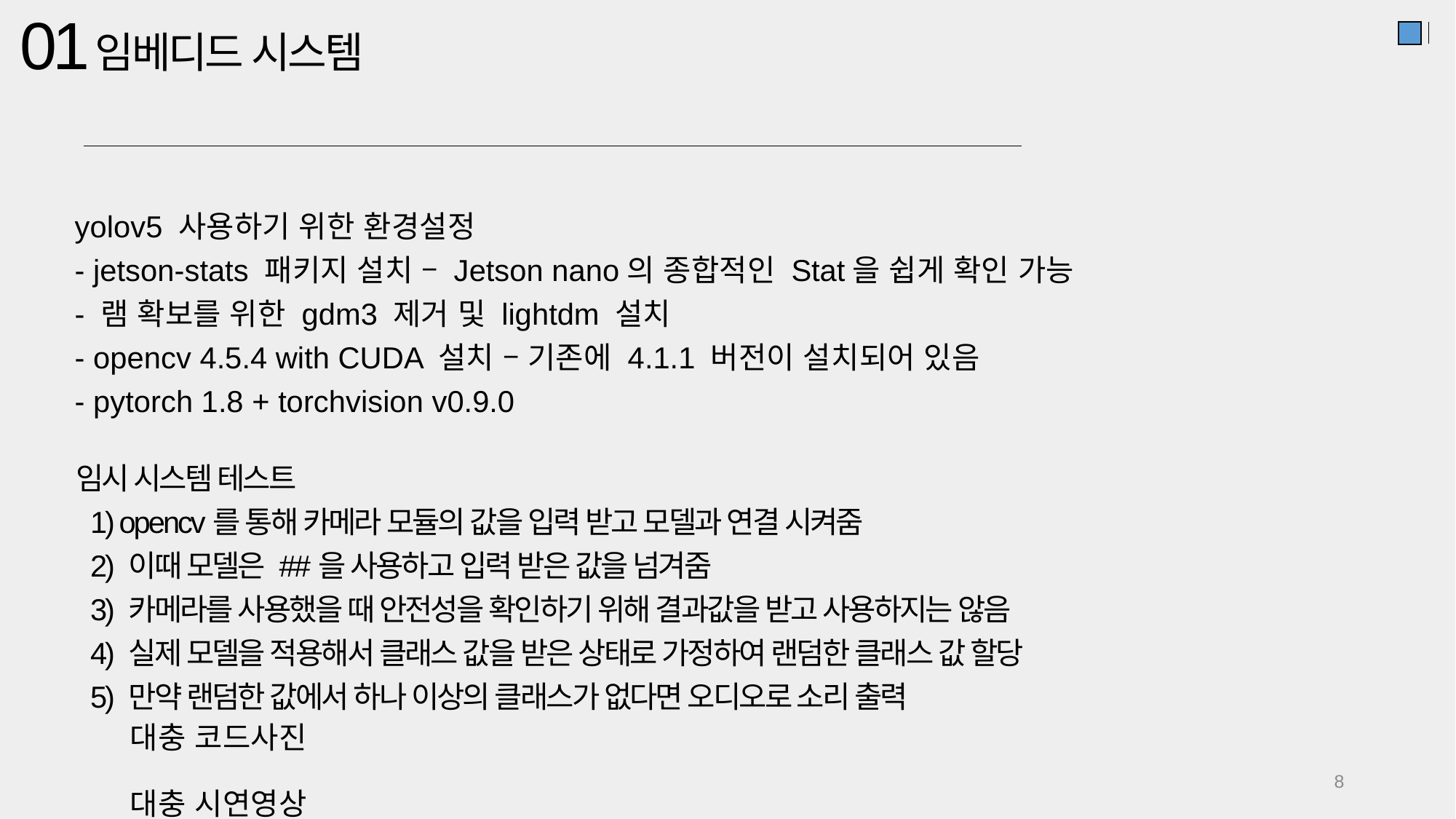

01
임베디드 시스템

yolov5 사용하기 위한 환경설정
- jetson-stats 패키지 설치 – Jetson nano의 종합적인 Stat을 쉽게 확인 가능
- 램 확보를 위한 gdm3 제거 및 lightdm 설치
- opencv 4.5.4 with CUDA 설치 – 기존에 4.1.1 버전이 설치되어 있음
- pytorch 1.8 + torchvision v0.9.0
임시 시스템 테스트
  1) opencv를 통해 카메라 모듈의 값을 입력 받고 모델과 연결 시켜줌
  2) 이때 모델은 ##을 사용하고 입력 받은 값을 넘겨줌
  3) 카메라를 사용했을 때 안전성을 확인하기 위해 결과값을 받고 사용하지는 않음
  4) 실제 모델을 적용해서 클래스 값을 받은 상태로 가정하여 랜덤한 클래스 값 할당
  5) 만약 랜덤한 값에서 하나 이상의 클래스가 없다면 오디오로 소리 출력
대충 코드사진
8
대충 시연영상